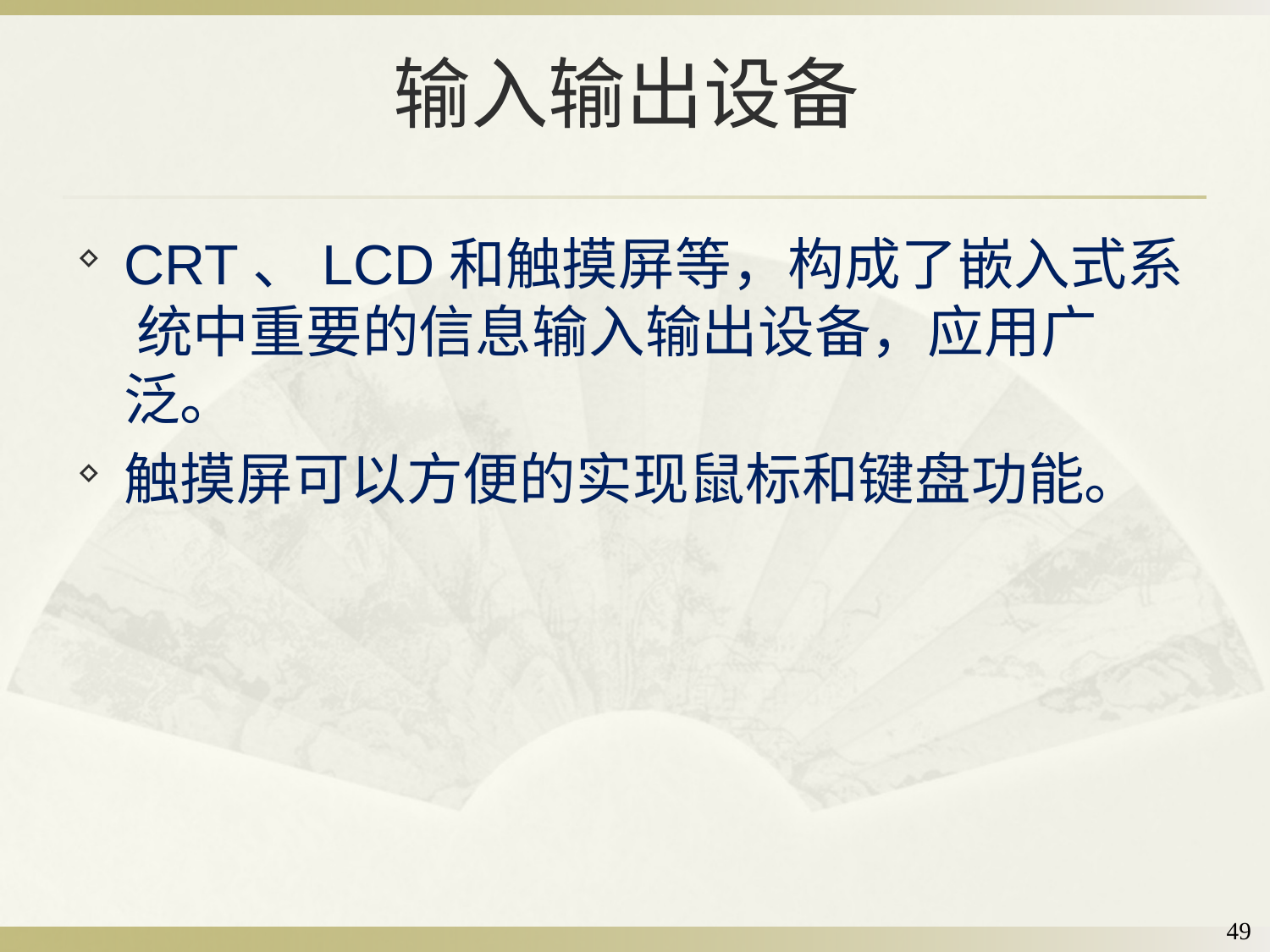

# 输入输出设备
CRT、LCD和触摸屏等，构成了嵌入式系  统中重要的信息输入输出设备，应用广泛。
触摸屏可以方便的实现鼠标和键盘功能。